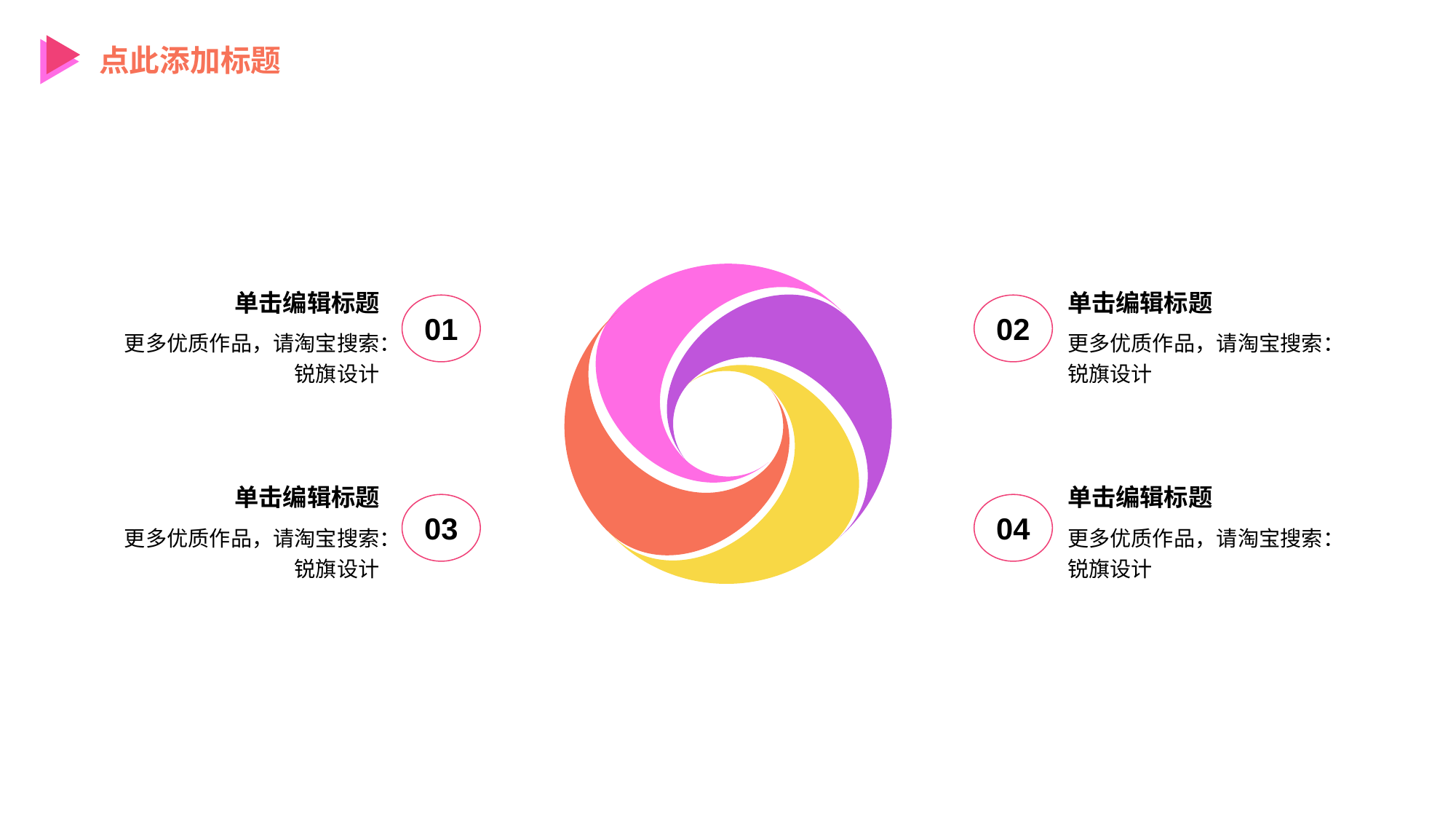

点此添加标题

单击编辑标题
单击编辑标题
01
02
更多优质作品，请淘宝搜索：锐旗设计
更多优质作品，请淘宝搜索：锐旗设计
单击编辑标题
单击编辑标题
03
04
更多优质作品，请淘宝搜索：锐旗设计
更多优质作品，请淘宝搜索：锐旗设计